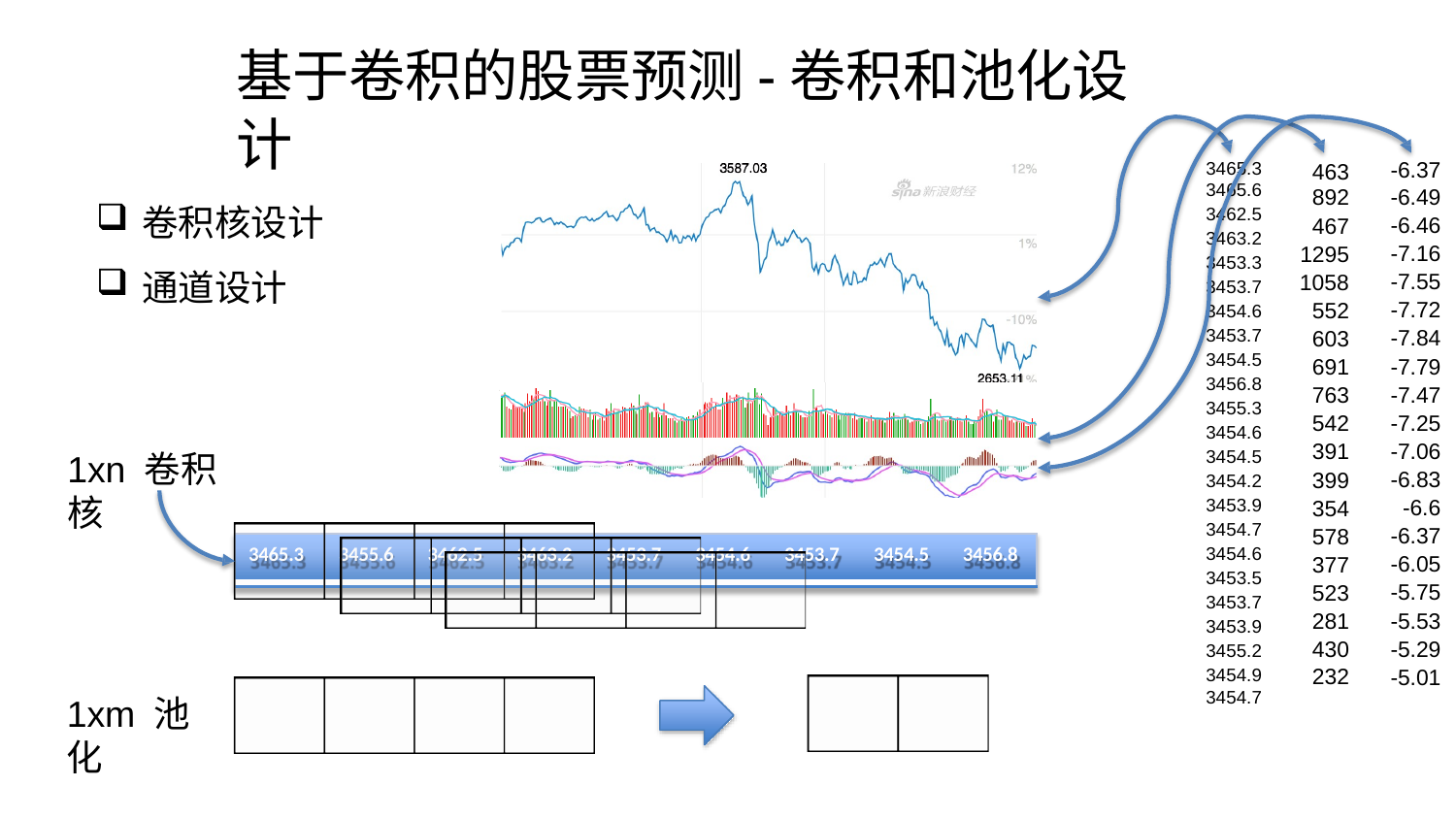

# 基于卷积的股票预测-卷积和池化设计

| -6.37 |
| --- |
| -6.49 |
| -6.46 |
| -7.16 |
| -7.55 |
| -7.72 |
| -7.84 |
| -7.79 |
| -7.47 |
| -7.25 |
| -7.06 |
| -6.83 |
| -6.6 |
| -6.37 |
| -6.05 |
| -5.75 |
| -5.53 |
| -5.29 |
| -5.01 |
| 3465.3 |
| --- |
| 3465.6 |
| 3462.5 |
| 3463.2 |
| 3453.3 |
| 3453.7 |
| 3454.6 |
| 3453.7 |
| 3454.5 |
| 3456.8 |
| 3455.3 |
| 3454.6 |
| 3454.5 |
| 3454.2 |
| 3453.9 |
| 3454.7 |
| 3454.6 |
| 3453.5 |
| 3453.7 |
| 3453.9 |
| 3455.2 |
| 3454.9 |
| 3454.7 |
| 463 |
| --- |
| 892 |
| 467 |
| 1295 |
| 1058 |
| 552 |
| 603 |
| 691 |
| 763 |
| 542 |
| 391 |
| 399 |
| 354 |
| 578 |
| 377 |
| 523 |
| 281 |
| 430 |
| 232 |

卷积核设计
通道设计

1xn 卷积核

| 3465.3 | 3455.6 | 3462.5 | 3463.2 | 3453.7 | 3454.6 | 3453.7 | 3454.5 | 3456.8 |
| --- | --- | --- | --- | --- | --- | --- | --- | --- |

1xm 池化